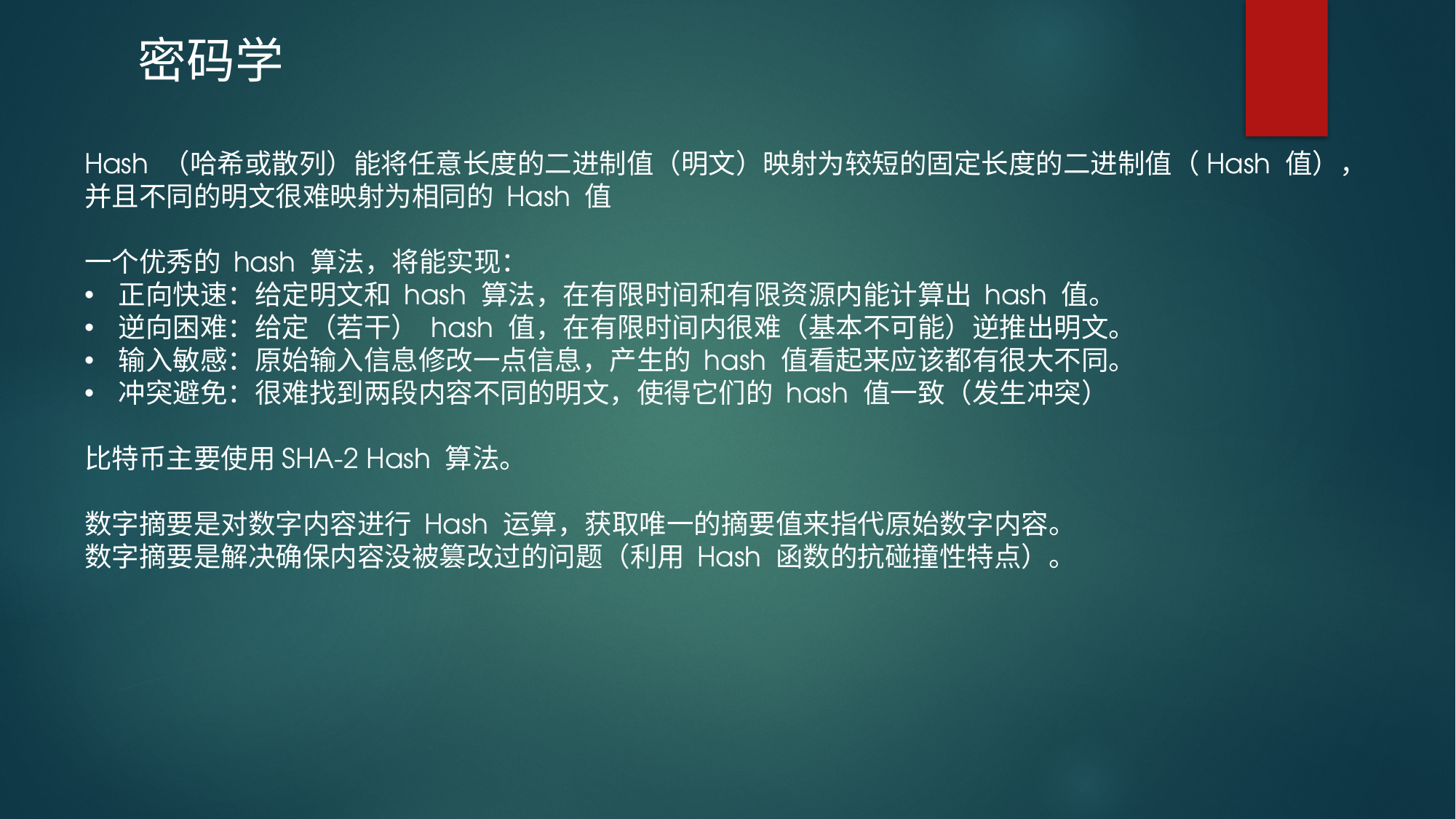

密码学
Hash （哈希或散列）能将任意长度的二进制值（明文）映射为较短的固定长度的二进制值（Hash 值），并且不同的明文很难映射为相同的 Hash 值

一个优秀的 hash 算法，将能实现：
正向快速：给定明文和 hash 算法，在有限时间和有限资源内能计算出 hash 值。
逆向困难：给定（若干） hash 值，在有限时间内很难（基本不可能）逆推出明文。
输入敏感：原始输入信息修改一点信息，产生的 hash 值看起来应该都有很大不同。
冲突避免：很难找到两段内容不同的明文，使得它们的 hash 值一致（发生冲突）

比特币主要使用SHA-2 Hash 算法。

数字摘要是对数字内容进行 Hash 运算，获取唯一的摘要值来指代原始数字内容。
数字摘要是解决确保内容没被篡改过的问题（利用 Hash 函数的抗碰撞性特点）。

RESTRICTED